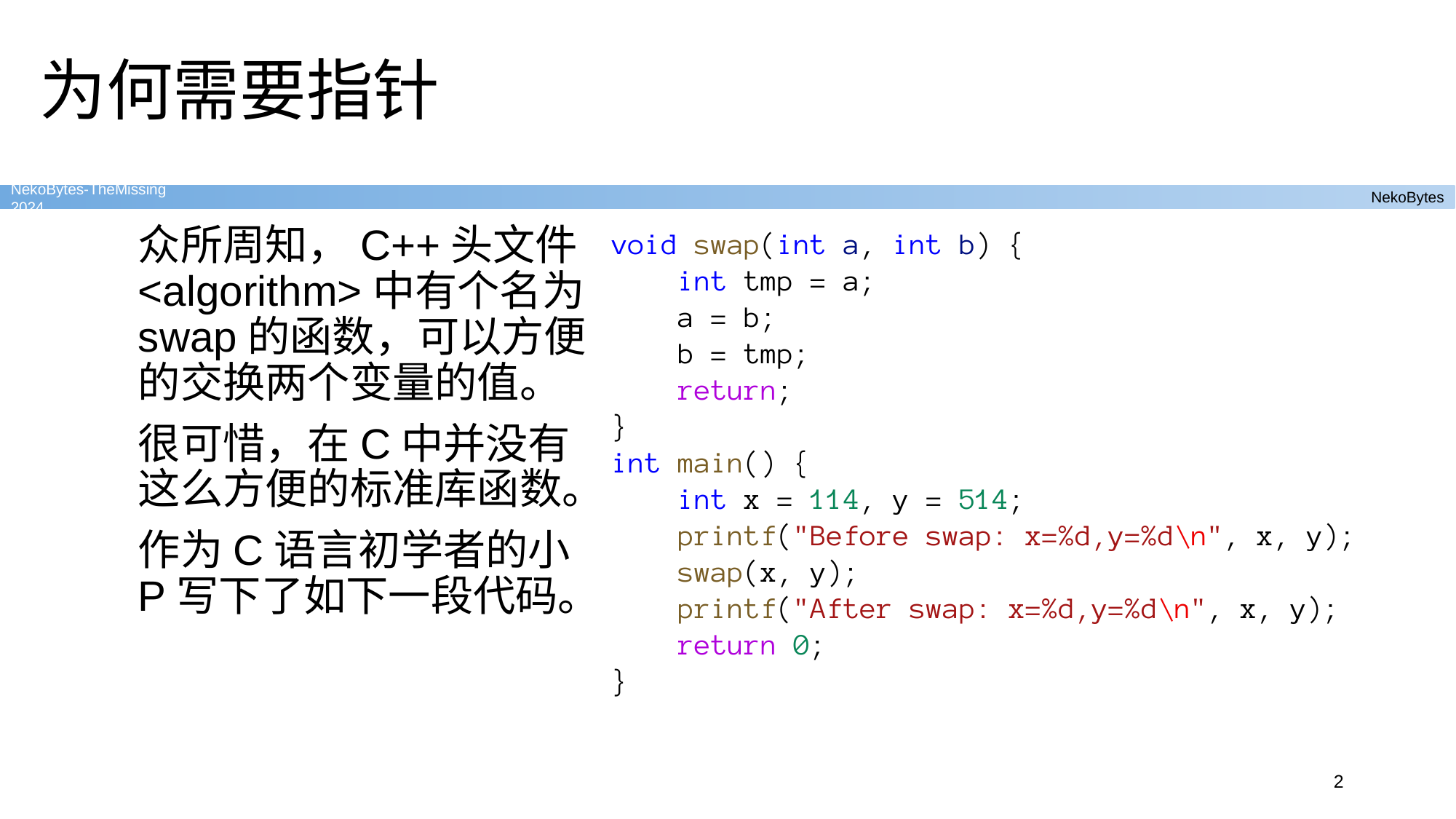

# 为何需要指针
众所周知，C++头文件<algorithm>中有个名为swap的函数，可以方便的交换两个变量的值。
很可惜，在C中并没有这么方便的标准库函数。
作为C语言初学者的小P写下了如下一段代码。

void swap(int a, int b) {
    int tmp = a;
    a = b;
    b = tmp;
    return;
}
int main() {
    int x = 114, y = 514;
    printf("Before swap: x=%d,y=%d\n", x, y);
    swap(x, y);
    printf("After swap: x=%d,y=%d\n", x, y);
    return 0;
}

2